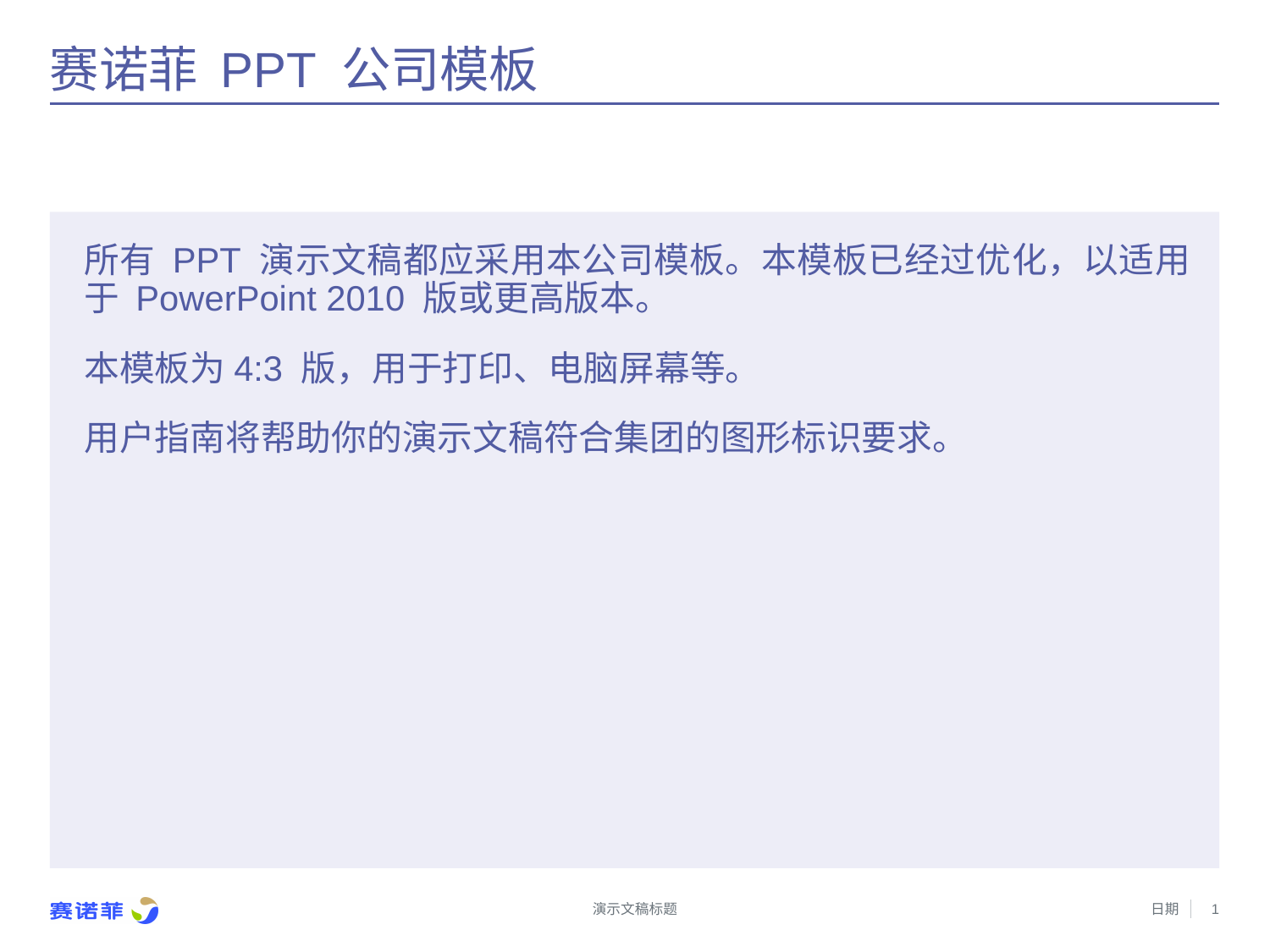

# 赛诺菲 PPT 公司模板
所有 PPT 演示文稿都应采用本公司模板。本模板已经过优化，以适用于 PowerPoint 2010 版或更高版本。
本模板为4:3 版，用于打印、电脑屏幕等。
用户指南将帮助你的演示文稿符合集团的图形标识要求。
演示文稿标题
日期
1